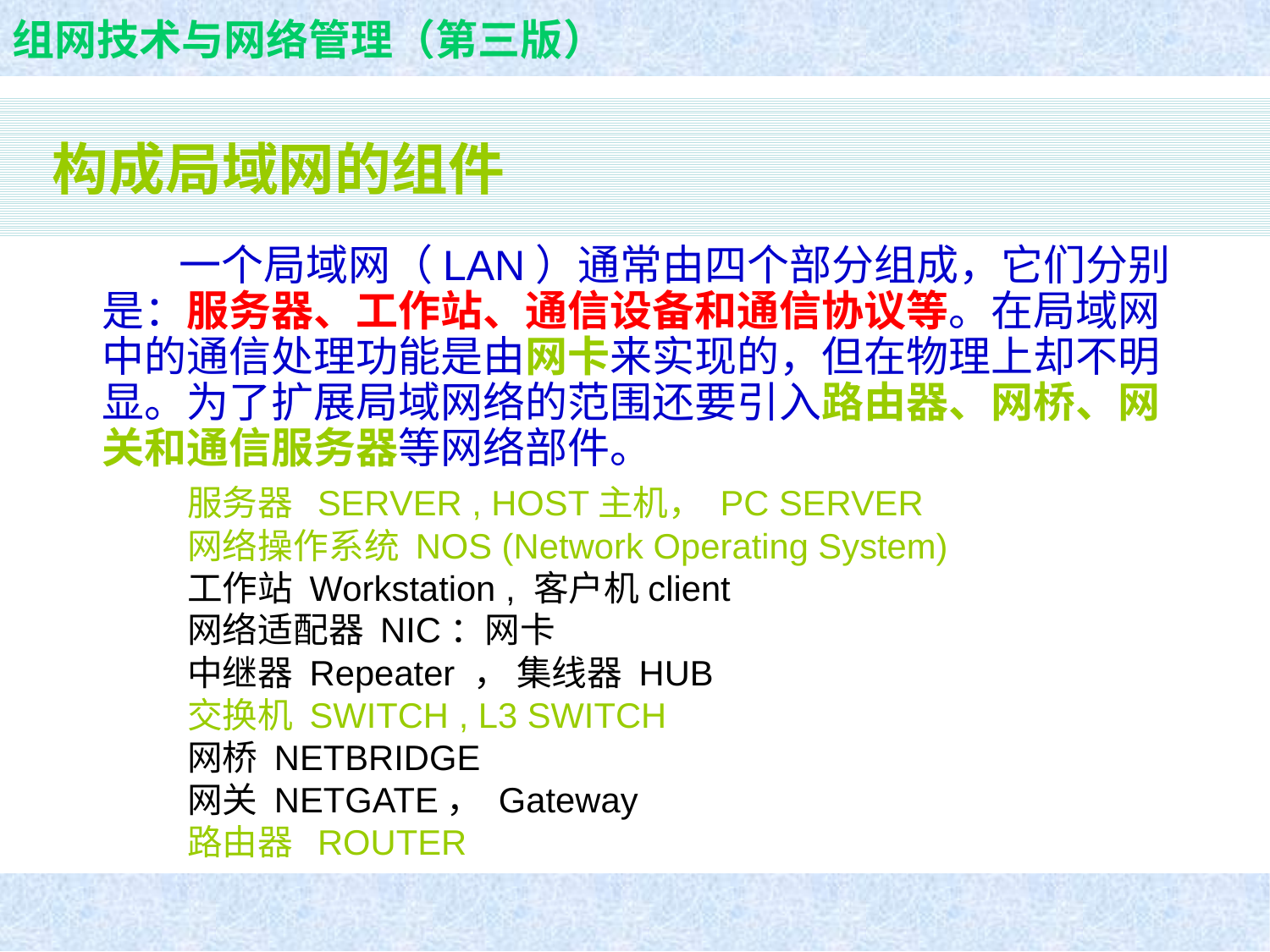

# 构成局域网的组件
       一个局域网（LAN）通常由四个部分组成，它们分别是：服务器、工作站、通信设备和通信协议等。在局域网中的通信处理功能是由网卡来实现的，但在物理上却不明显。为了扩展局域网络的范围还要引入路由器、网桥、网关和通信服务器等网络部件。

服务器  SERVER , HOST主机， PC SERVER
网络操作系统 NOS (Network Operating System)
工作站 Workstation , 客户机client
网络适配器 NIC：网卡
中继器 Repeater ， 集线器 HUB
交换机 SWITCH , L3 SWITCH
网桥 NETBRIDGE
网关 NETGATE， Gateway
路由器  ROUTER